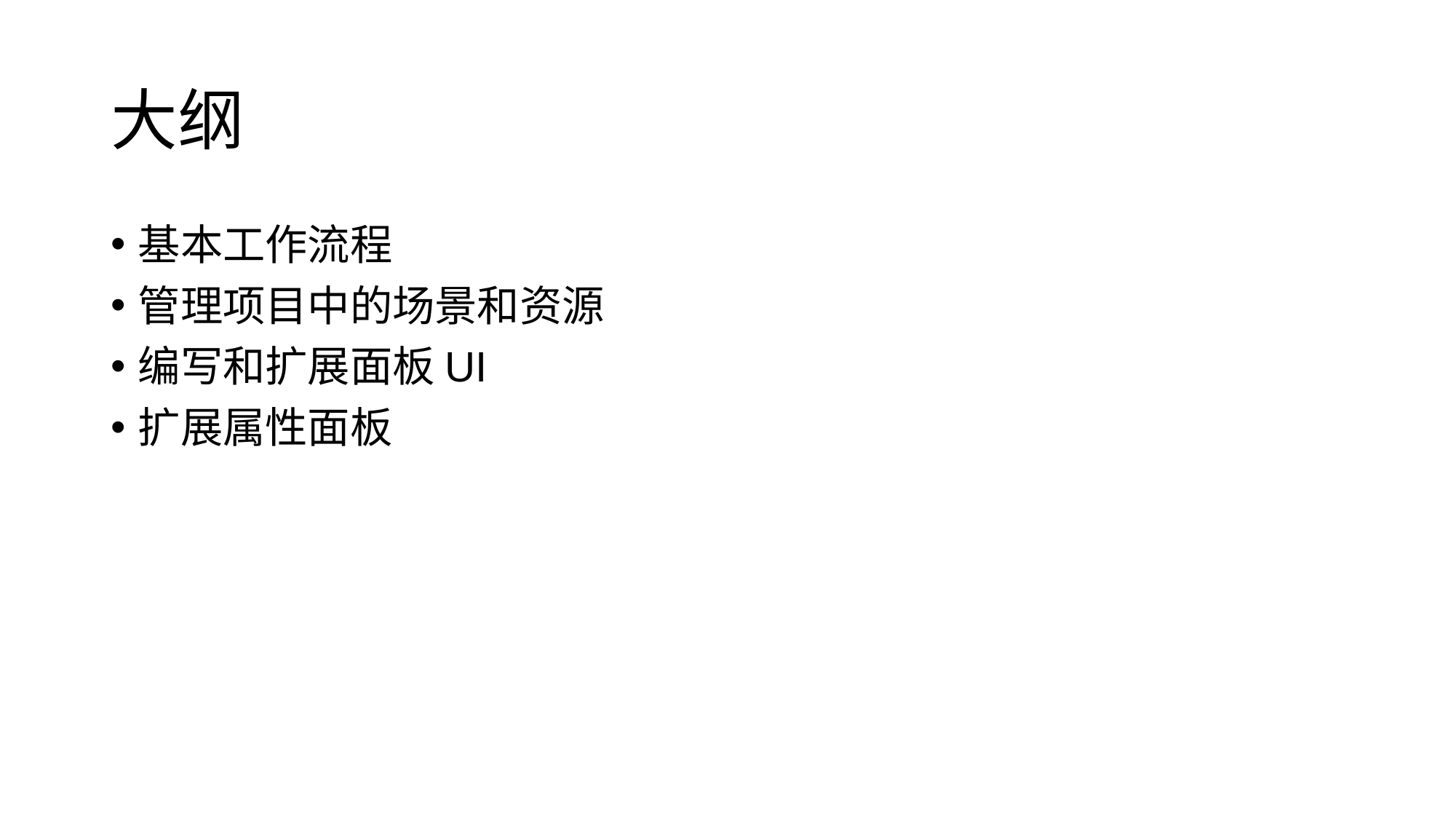

# 大纲
基本工作流程
管理项目中的场景和资源
编写和扩展面板UI
扩展属性面板